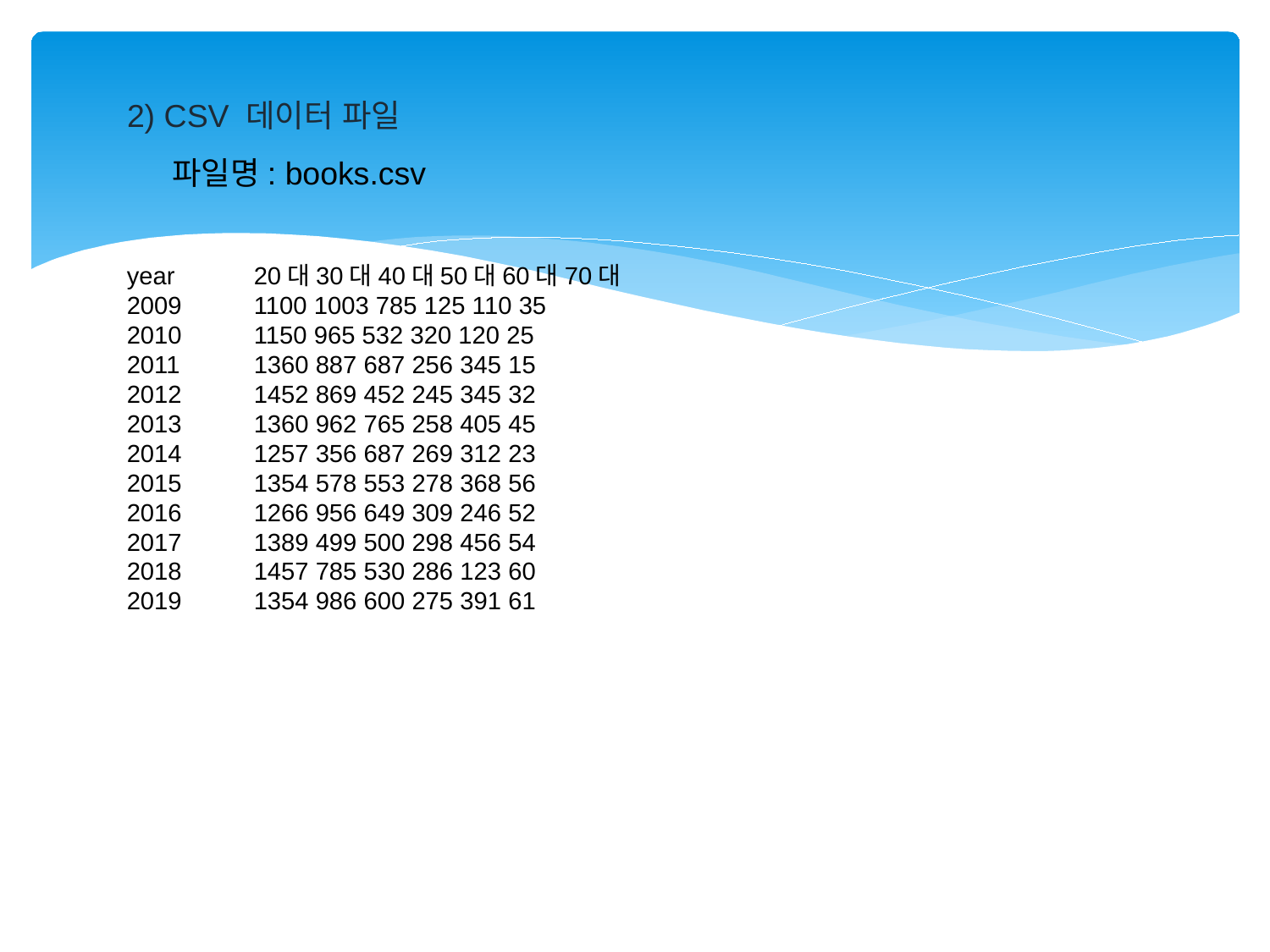

2) CSV 데이터 파일
파일명: books.csv
year 	20대30대40대50대60대70대
2009 	1100 1003 785 125 110 35
2010 	1150 965 532 320 120 25
2011 	1360 887 687 256 345 15
2012 	1452 869 452 245 345 32
2013 	1360 962 765 258 405 45
2014 	1257 356 687 269 312 23
2015 	1354 578 553 278 368 56
2016 	1266 956 649 309 246 52
2017 	1389 499 500 298 456 54
2018 	1457 785 530 286 123 60
2019 	1354 986 600 275 391 61